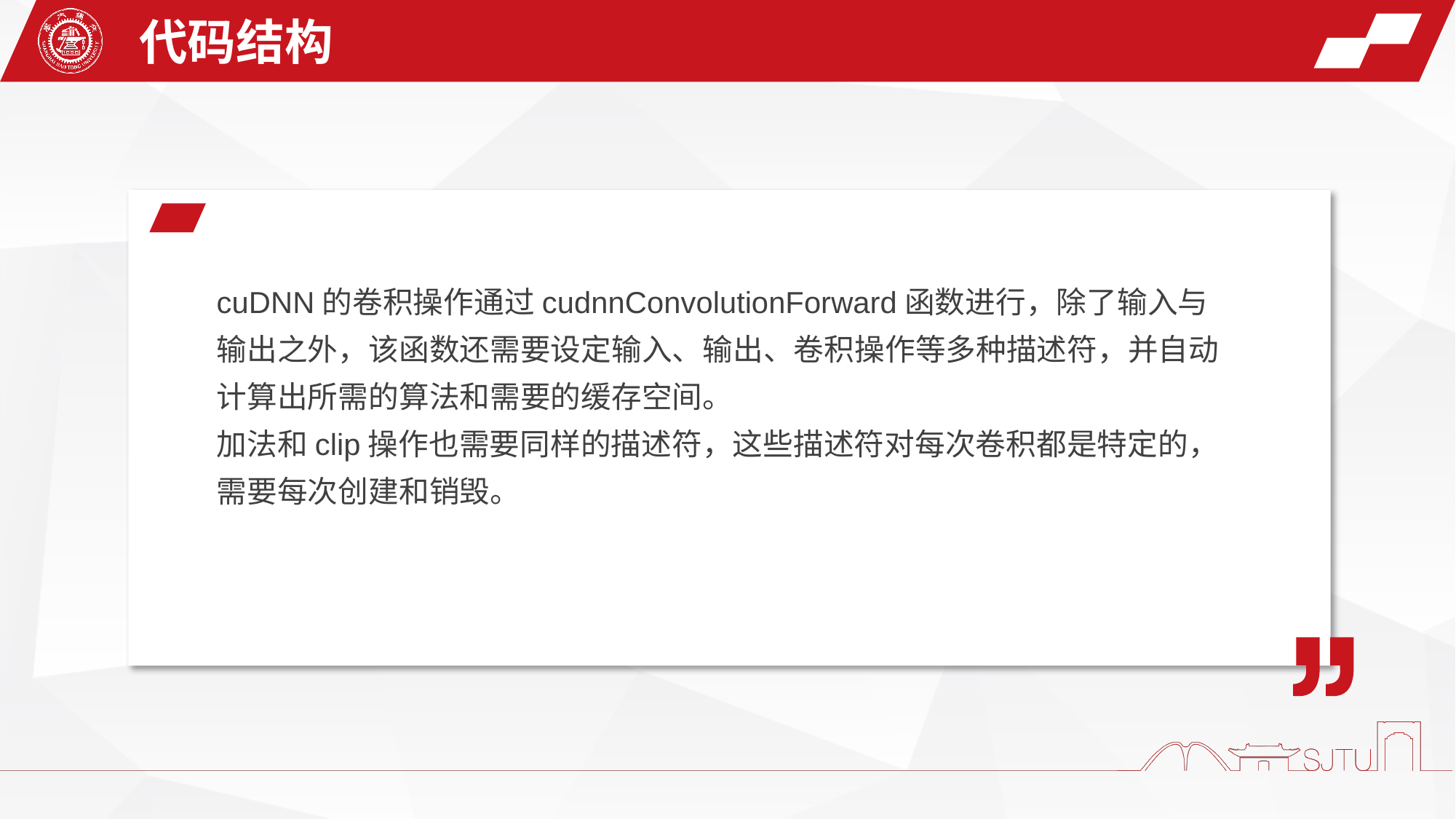

代码结构

cuDNN的卷积操作通过cudnnConvolutionForward函数进行，除了输入与输出之外，该函数还需要设定输入、输出、卷积操作等多种描述符，并自动计算出所需的算法和需要的缓存空间。
加法和clip操作也需要同样的描述符，这些描述符对每次卷积都是特定的，需要每次创建和销毁。